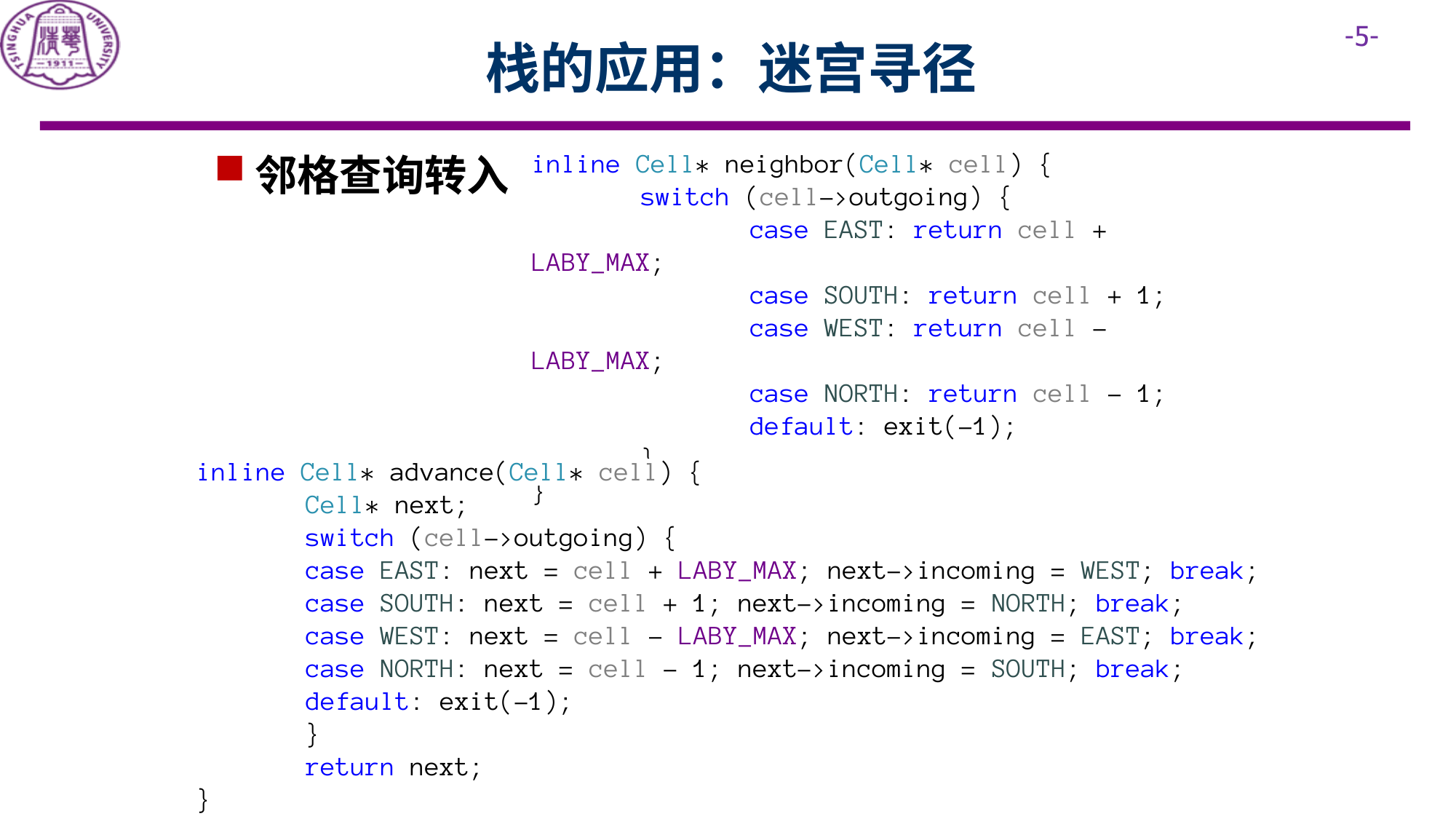

栈的应用：迷宫寻径
inline Cell* neighbor(Cell* cell) {
	switch (cell->outgoing) {
		case EAST: return cell + LABY_MAX;
		case SOUTH: return cell + 1;
		case WEST: return cell - LABY_MAX;
		case NORTH: return cell - 1;
		default: exit(-1);
	}
}
邻格查询转入
inline Cell* advance(Cell* cell) {
	Cell* next;
	switch (cell->outgoing) {
	case EAST: next = cell + LABY_MAX; next->incoming = WEST; break;
	case SOUTH: next = cell + 1; next->incoming = NORTH; break;
	case WEST: next = cell - LABY_MAX; next->incoming = EAST; break;
	case NORTH: next = cell - 1; next->incoming = SOUTH; break;
	default: exit(-1);
	}
	return next;
}